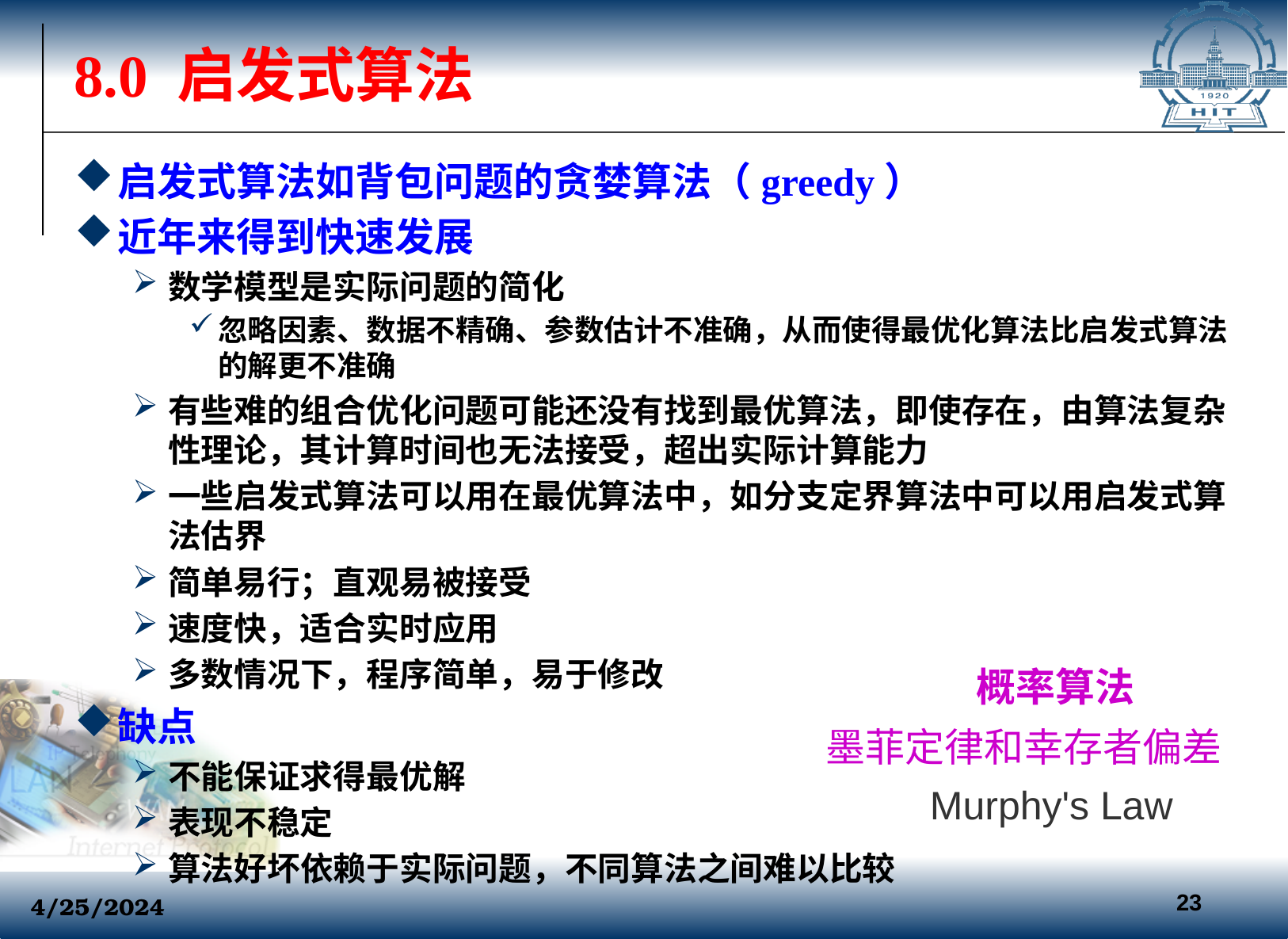

# 8.0 启发式算法
启发式算法如背包问题的贪婪算法（greedy）
近年来得到快速发展
数学模型是实际问题的简化
忽略因素、数据不精确、参数估计不准确，从而使得最优化算法比启发式算法的解更不准确
有些难的组合优化问题可能还没有找到最优算法，即使存在，由算法复杂性理论，其计算时间也无法接受，超出实际计算能力
一些启发式算法可以用在最优算法中，如分支定界算法中可以用启发式算法估界
简单易行；直观易被接受
速度快，适合实时应用
多数情况下，程序简单，易于修改
缺点
不能保证求得最优解
表现不稳定
算法好坏依赖于实际问题，不同算法之间难以比较
概率算法
墨菲定律和幸存者偏差
Murphy's Law